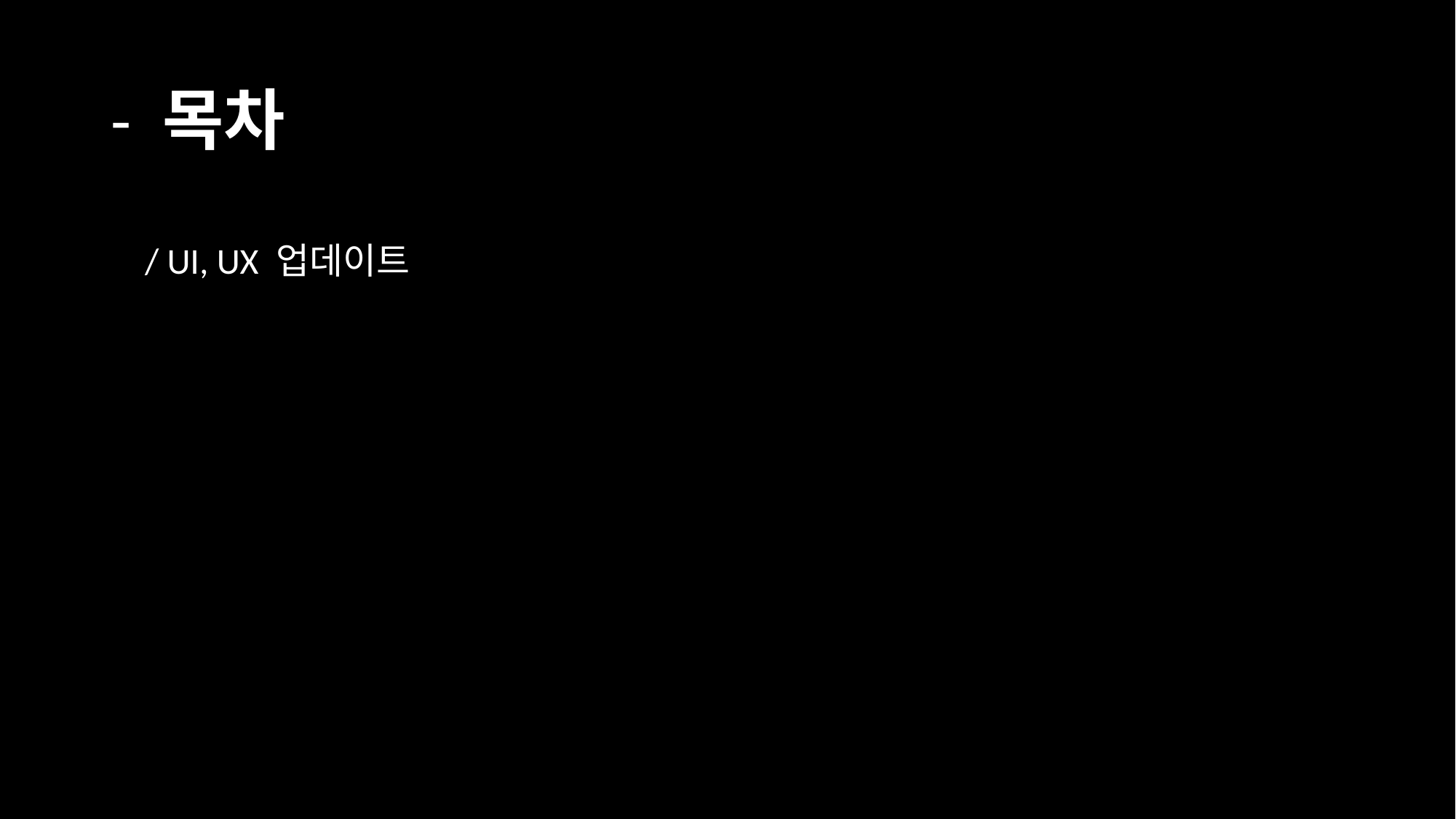

# - 목차
/ UI, UX 업데이트